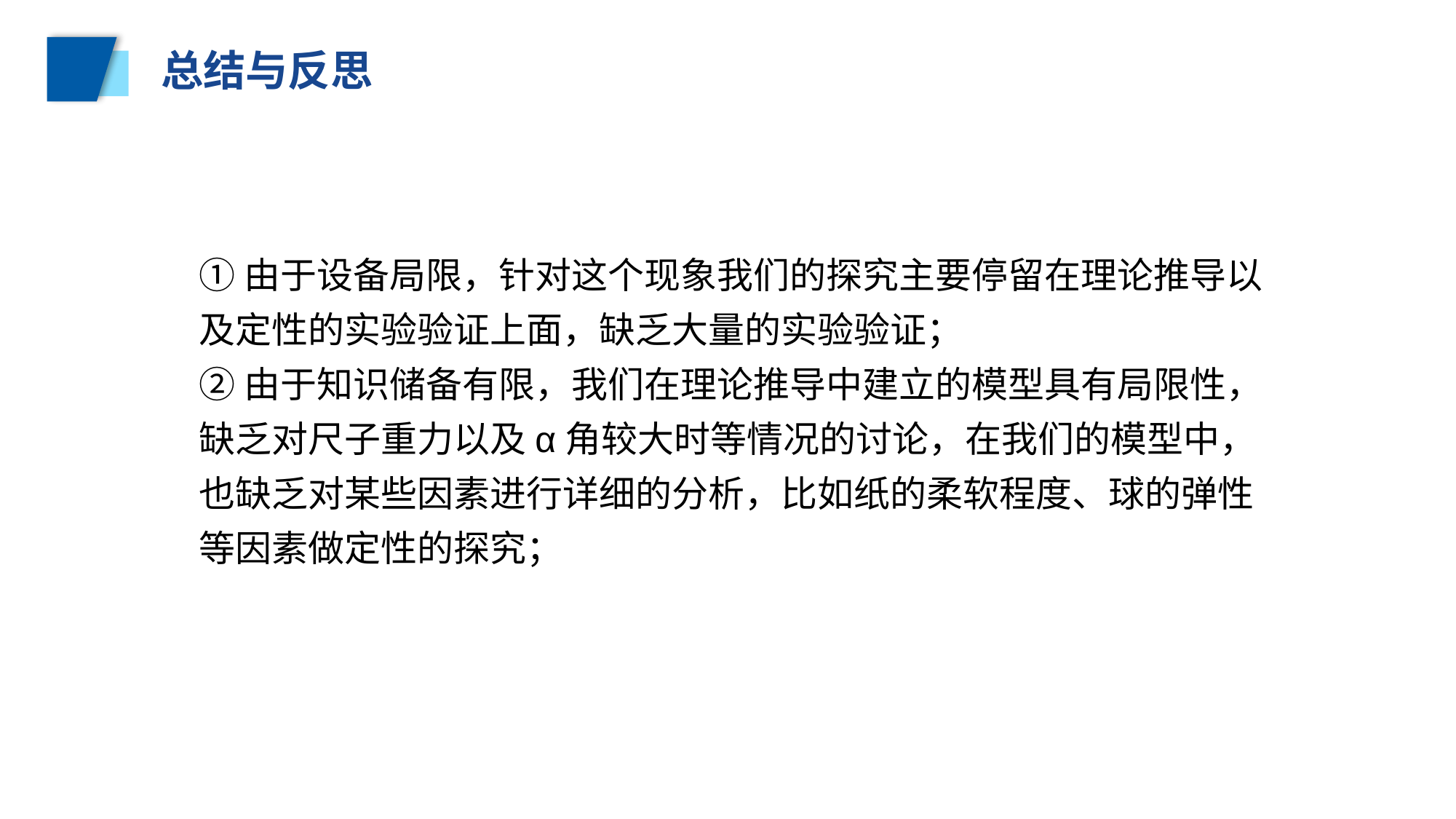

总结与反思

①由于设备局限，针对这个现象我们的探究主要停留在理论推导以及定性的实验验证上面，缺乏大量的实验验证；
②由于知识储备有限，我们在理论推导中建立的模型具有局限性，缺乏对尺子重力以及α角较大时等情况的讨论，在我们的模型中，也缺乏对某些因素进行详细的分析，比如纸的柔软程度、球的弹性等因素做定性的探究；

3